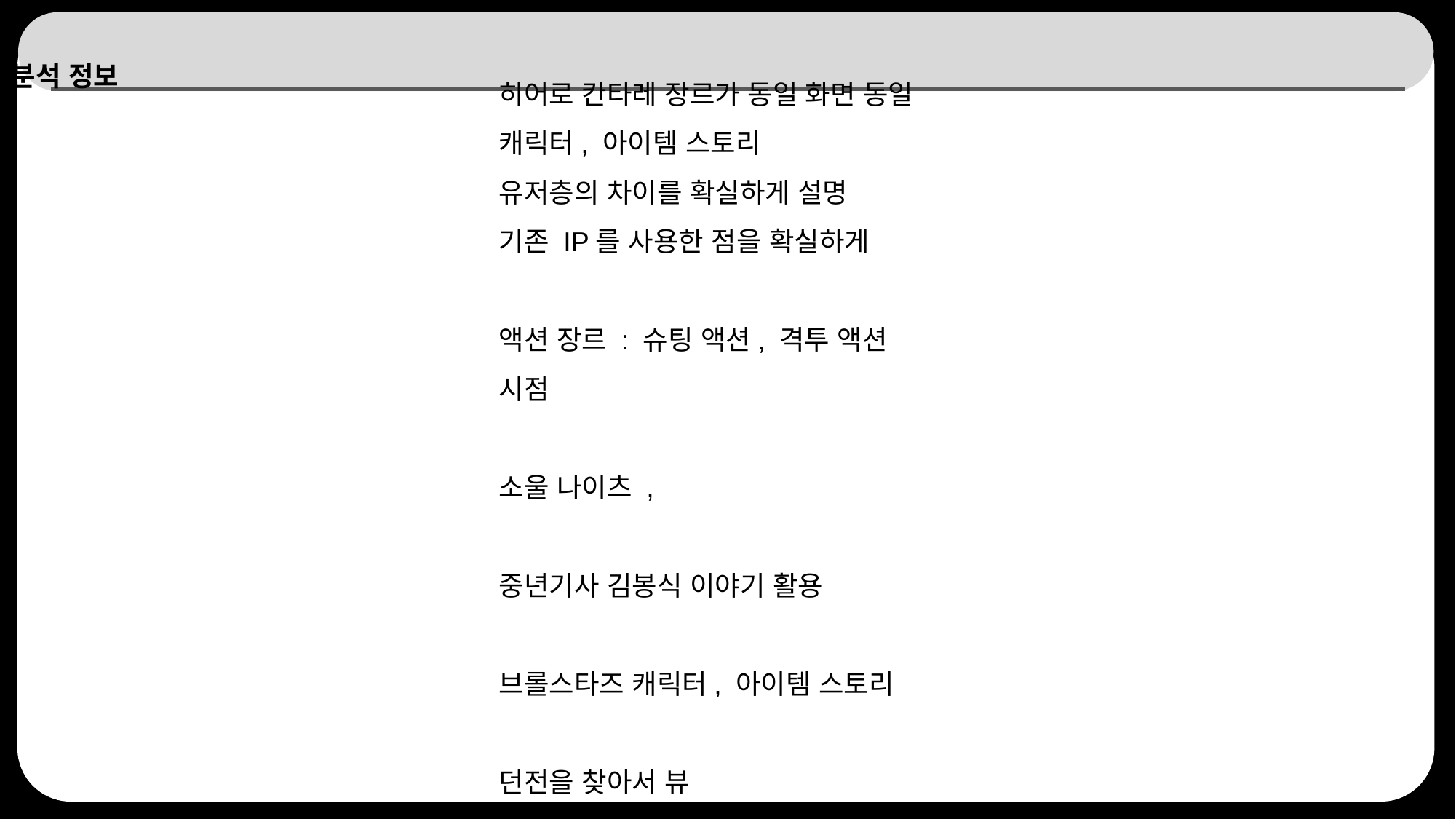

# 분석 정보
히어로 칸타레 장르가 동일 화면 동일
캐릭터, 아이템 스토리
유저층의 차이를 확실하게 설명
기존 IP를 사용한 점을 확실하게

액션 장르 : 슈팅 액션, 격투 액션
시점

소울 나이츠 ,

중년기사 김봉식 이야기 활용

브롤스타즈 캐릭터, 아이템 스토리

던전을 찾아서 뷰

플렛폼 분석
장르 분석
고려사항

25